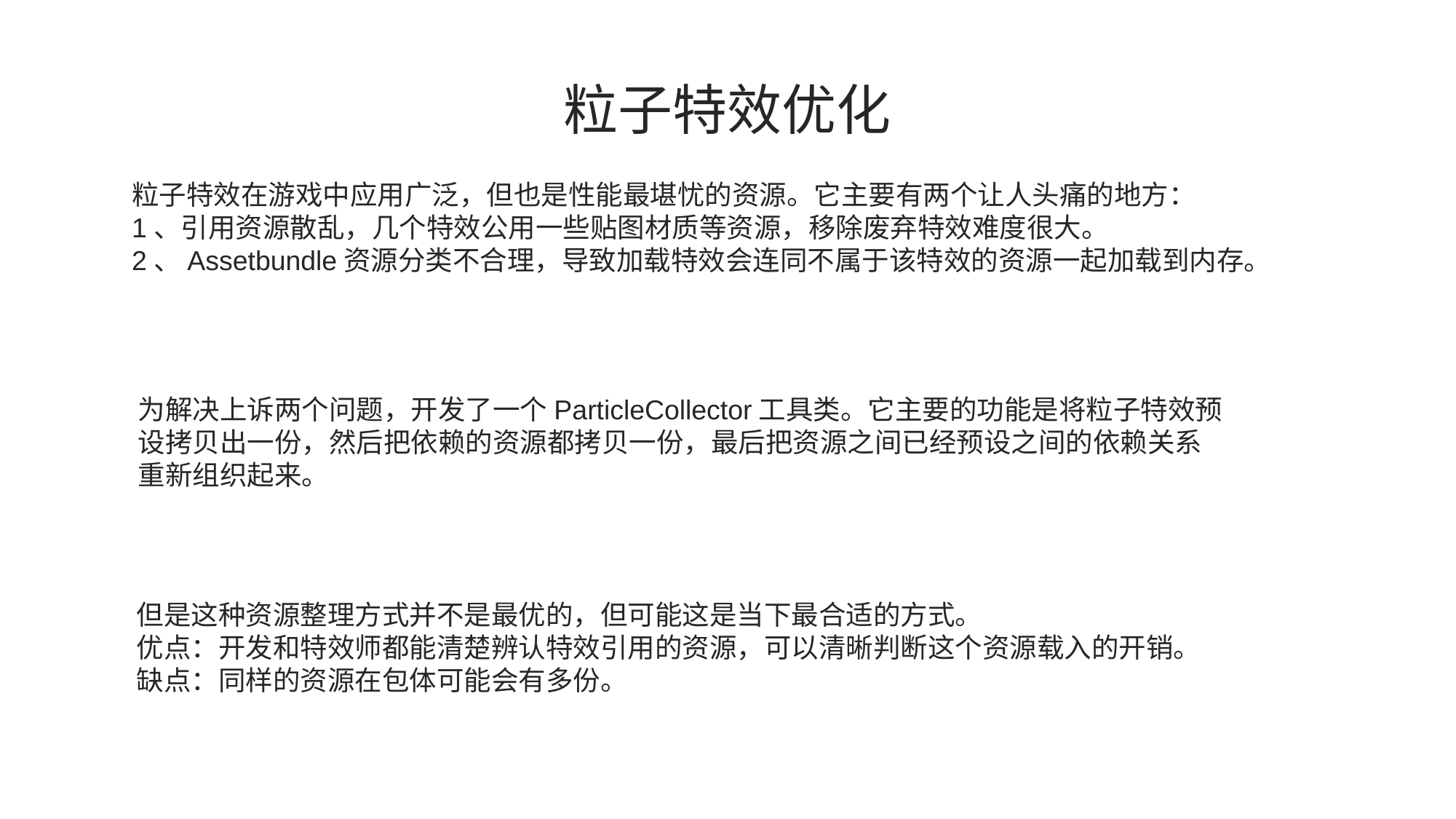

粒子特效优化
粒子特效在游戏中应用广泛，但也是性能最堪忧的资源。它主要有两个让人头痛的地方：
1、引用资源散乱，几个特效公用一些贴图材质等资源，移除废弃特效难度很大。
2、Assetbundle资源分类不合理，导致加载特效会连同不属于该特效的资源一起加载到内存。

为解决上诉两个问题，开发了一个ParticleCollector工具类。它主要的功能是将粒子特效预设拷贝出一份，然后把依赖的资源都拷贝一份，最后把资源之间已经预设之间的依赖关系重新组织起来。
但是这种资源整理方式并不是最优的，但可能这是当下最合适的方式。
优点：开发和特效师都能清楚辨认特效引用的资源，可以清晰判断这个资源载入的开销。
缺点：同样的资源在包体可能会有多份。